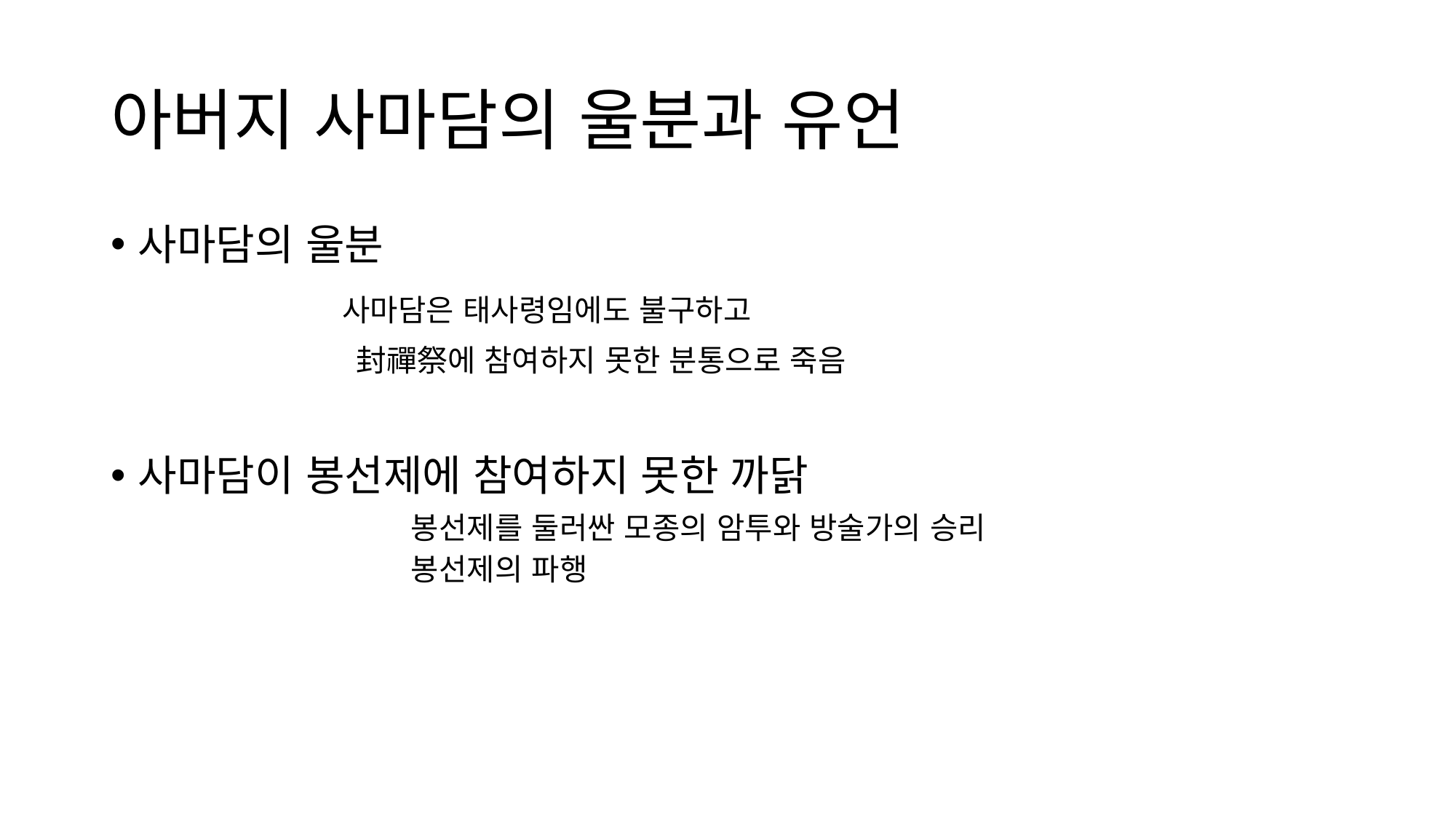

# 아버지 사마담의 울분과 유언
사마담의 울분
		사마담은 태사령임에도 불구하고
			封禪祭에 참여하지 못한 분통으로 죽음

사마담이 봉선제에 참여하지 못한 까닭
		봉선제를 둘러싼 모종의 암투와 방술가의 승리
		봉선제의 파행